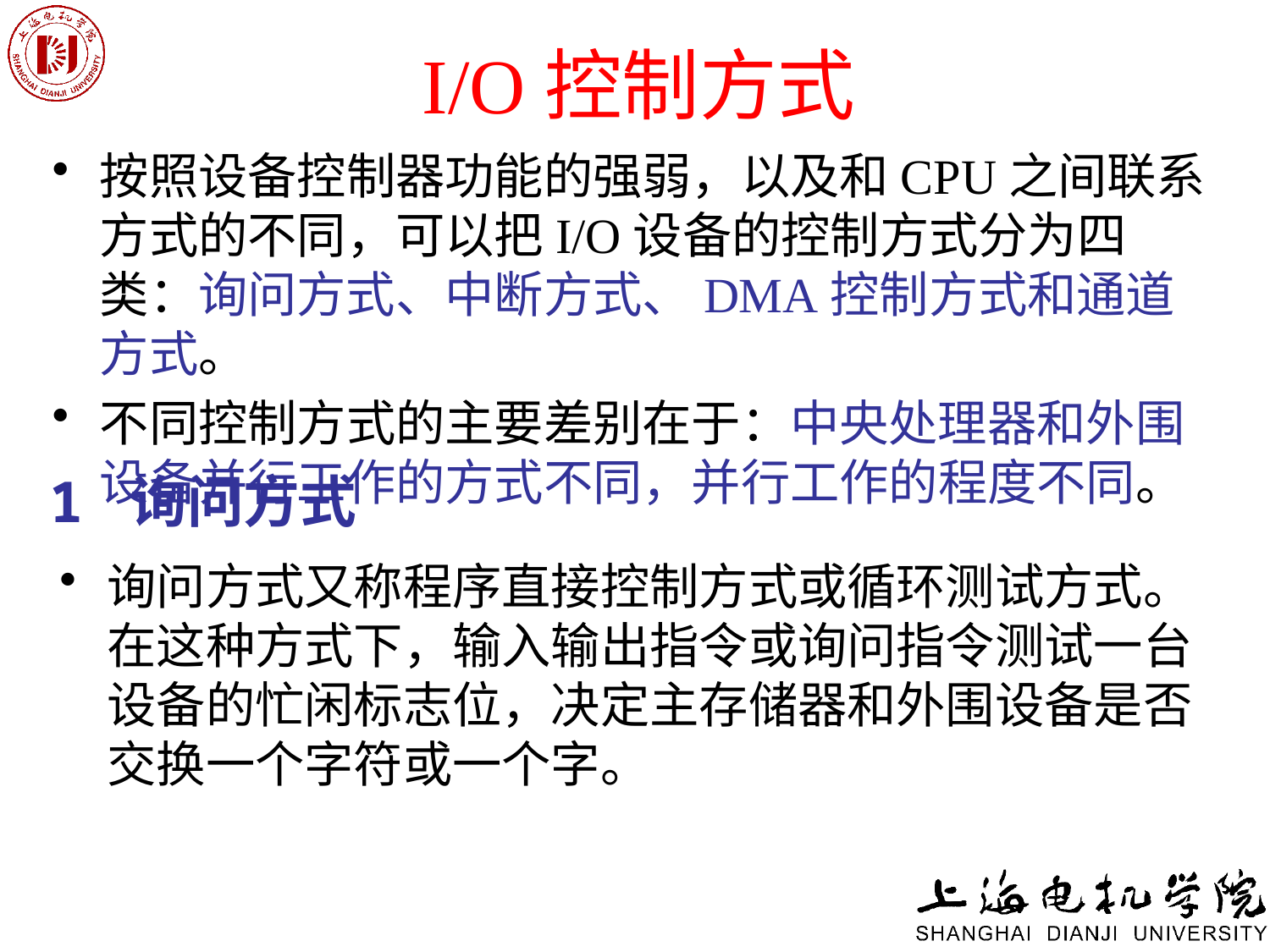

# I/O控制方式
按照设备控制器功能的强弱，以及和CPU之间联系方式的不同，可以把I/O设备的控制方式分为四类：询问方式、中断方式、DMA控制方式和通道方式。
不同控制方式的主要差别在于：中央处理器和外围设备并行工作的方式不同，并行工作的程度不同。
1 询问方式
询问方式又称程序直接控制方式或循环测试方式。在这种方式下，输入输出指令或询问指令测试一台设备的忙闲标志位，决定主存储器和外围设备是否交换一个字符或一个字。